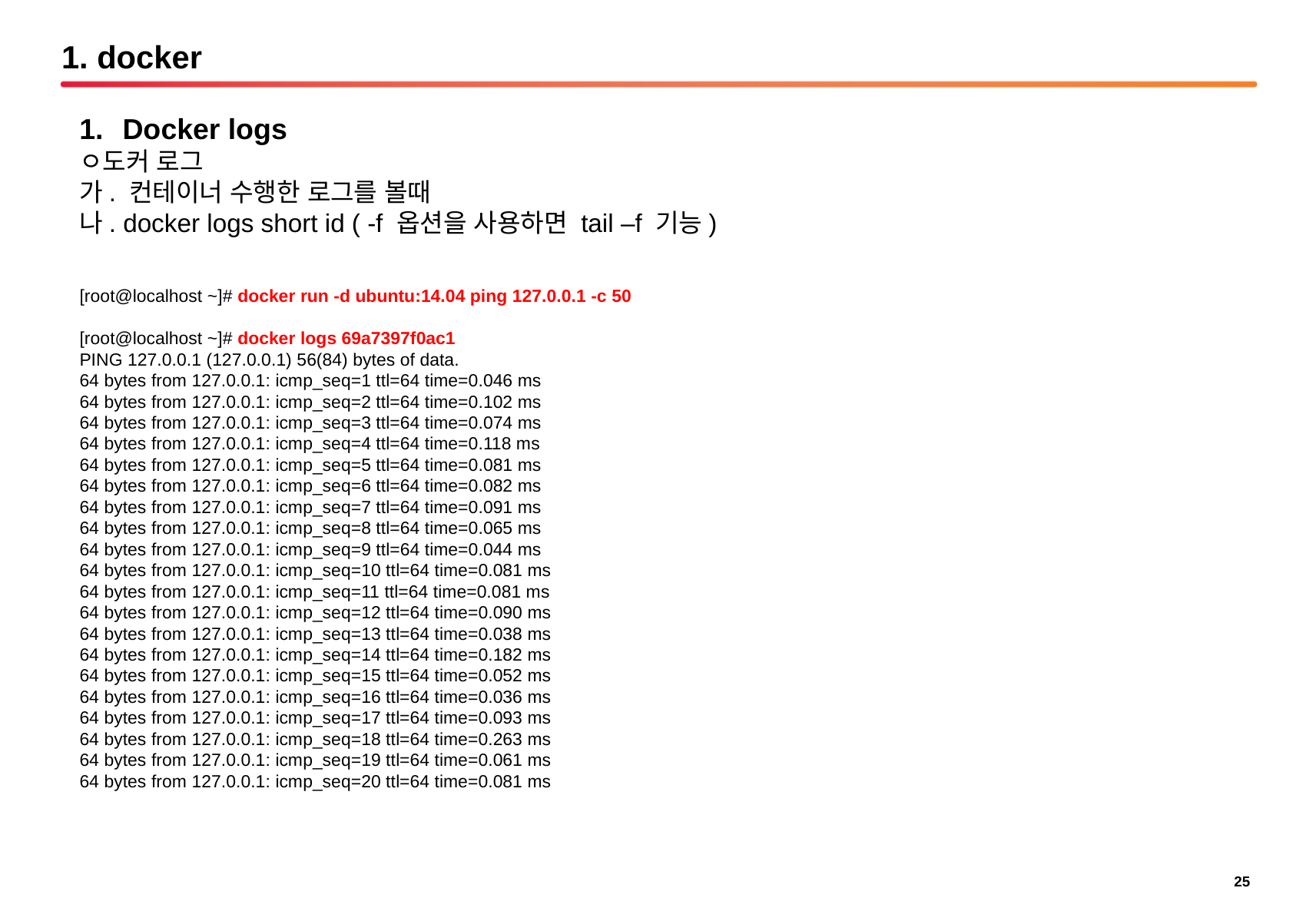

# 1. docker
Docker logs
ㅇ도커 로그
가. 컨테이너 수행한 로그를 볼때
나. docker logs short id ( -f 옵션을 사용하면 tail –f 기능)

[root@localhost ~]# docker run -d ubuntu:14.04 ping 127.0.0.1 -c 50

[root@localhost ~]# docker logs 69a7397f0ac1
PING 127.0.0.1 (127.0.0.1) 56(84) bytes of data.
64 bytes from 127.0.0.1: icmp_seq=1 ttl=64 time=0.046 ms
64 bytes from 127.0.0.1: icmp_seq=2 ttl=64 time=0.102 ms
64 bytes from 127.0.0.1: icmp_seq=3 ttl=64 time=0.074 ms
64 bytes from 127.0.0.1: icmp_seq=4 ttl=64 time=0.118 ms
64 bytes from 127.0.0.1: icmp_seq=5 ttl=64 time=0.081 ms
64 bytes from 127.0.0.1: icmp_seq=6 ttl=64 time=0.082 ms
64 bytes from 127.0.0.1: icmp_seq=7 ttl=64 time=0.091 ms
64 bytes from 127.0.0.1: icmp_seq=8 ttl=64 time=0.065 ms
64 bytes from 127.0.0.1: icmp_seq=9 ttl=64 time=0.044 ms
64 bytes from 127.0.0.1: icmp_seq=10 ttl=64 time=0.081 ms
64 bytes from 127.0.0.1: icmp_seq=11 ttl=64 time=0.081 ms
64 bytes from 127.0.0.1: icmp_seq=12 ttl=64 time=0.090 ms
64 bytes from 127.0.0.1: icmp_seq=13 ttl=64 time=0.038 ms
64 bytes from 127.0.0.1: icmp_seq=14 ttl=64 time=0.182 ms
64 bytes from 127.0.0.1: icmp_seq=15 ttl=64 time=0.052 ms
64 bytes from 127.0.0.1: icmp_seq=16 ttl=64 time=0.036 ms
64 bytes from 127.0.0.1: icmp_seq=17 ttl=64 time=0.093 ms
64 bytes from 127.0.0.1: icmp_seq=18 ttl=64 time=0.263 ms
64 bytes from 127.0.0.1: icmp_seq=19 ttl=64 time=0.061 ms
64 bytes from 127.0.0.1: icmp_seq=20 ttl=64 time=0.081 ms